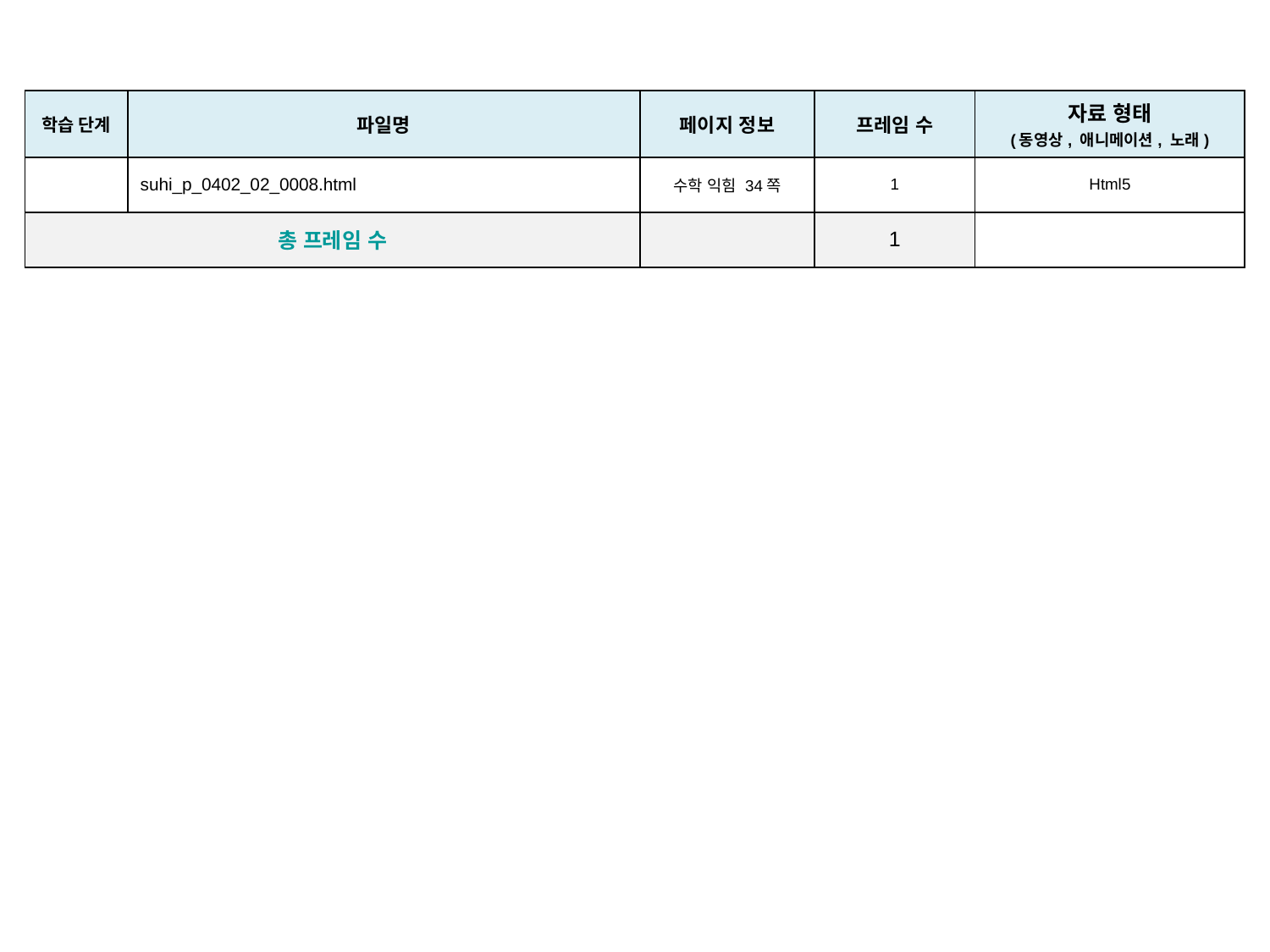

| 학습 단계 | 파일명 | 페이지 정보 | 프레임 수 | 자료 형태 (동영상, 애니메이션, 노래) |
| --- | --- | --- | --- | --- |
|  | suhi\_p\_0402\_02\_0008.html | 수학 익힘 34쪽 | 1 | Html5 |
| 총 프레임 수 |  |  | 1 |  |